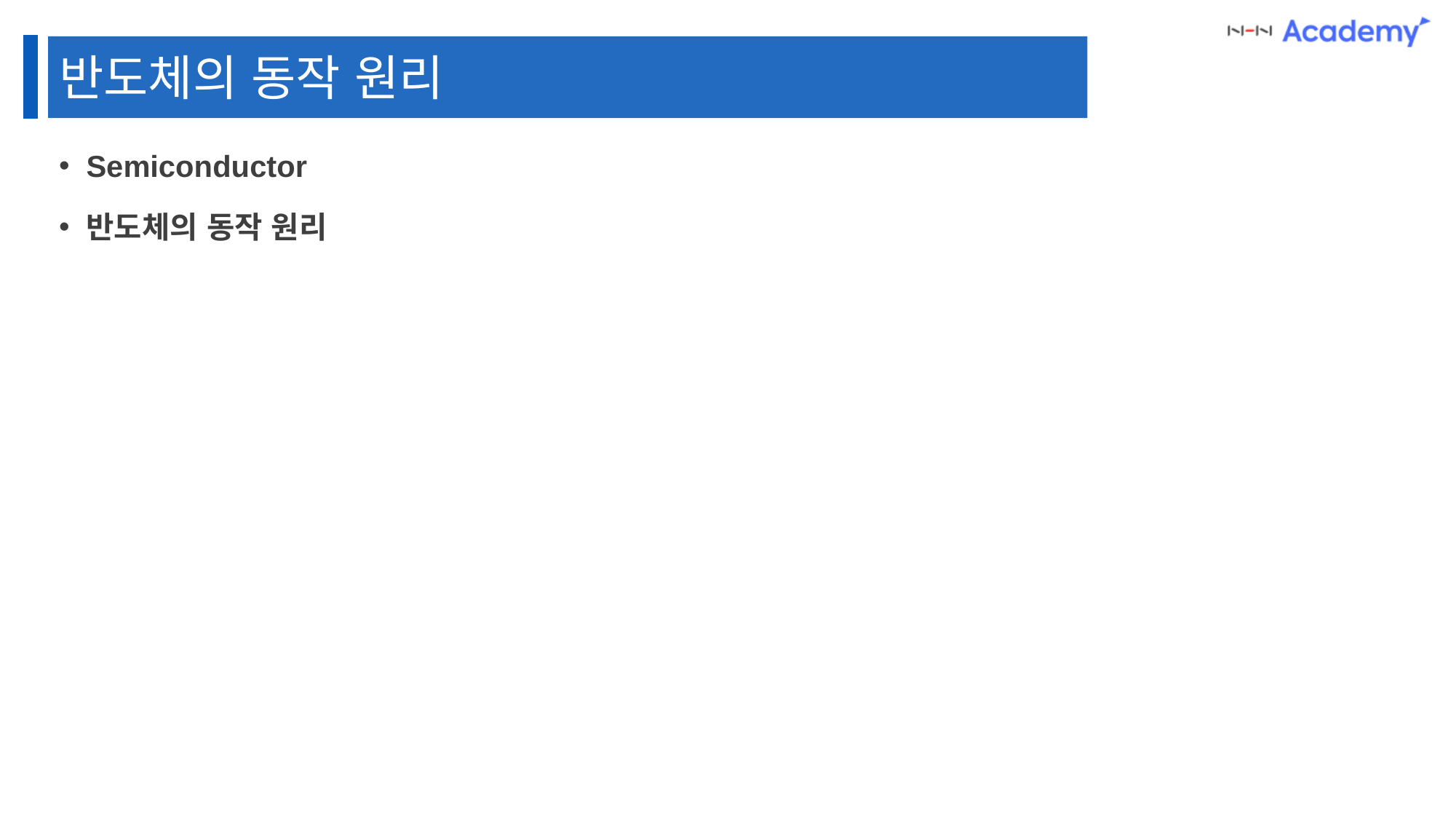

반도체의 동작 원리
Semiconductor
반도체의 동작 원리